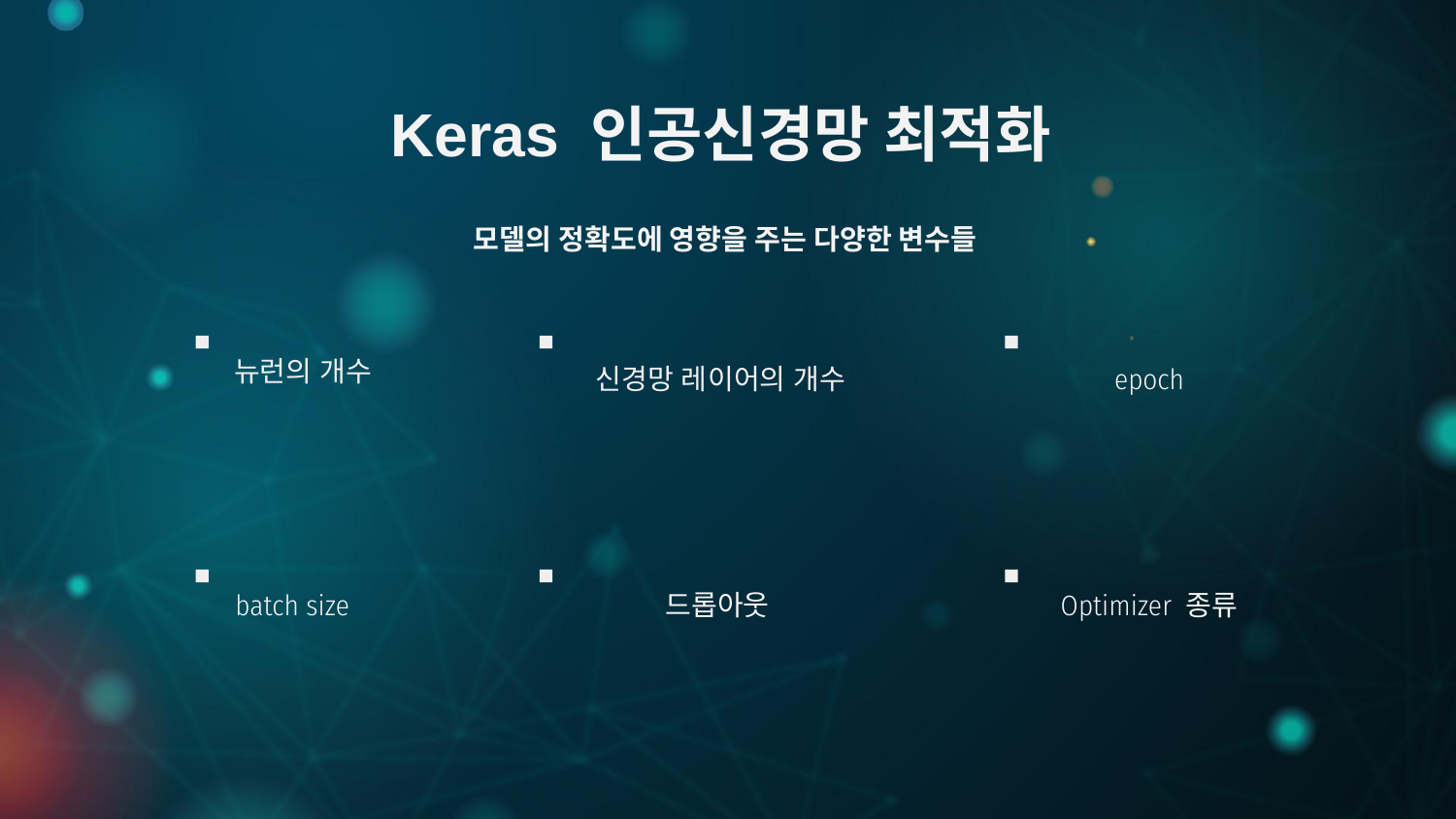

Keras 인공신경망 최적화

# 모델의 정확도에 영향을 주는 다양한 변수들
뉴런의 개수
신경망 레이어의 개수
epoch

batch size
드롭아웃
Optimizer 종류